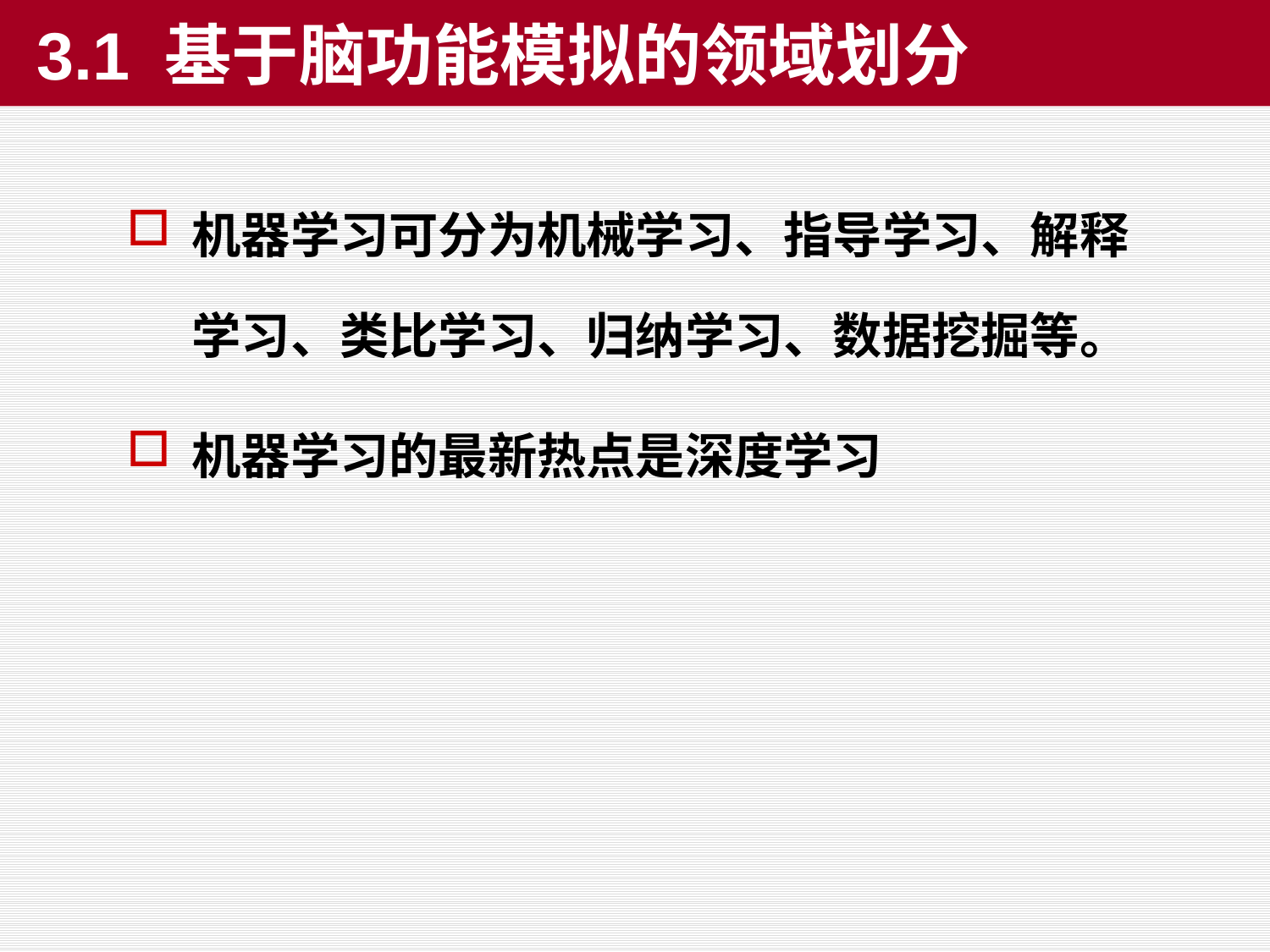

3.1 基于脑功能模拟的领域划分
机器学习可分为机械学习、指导学习、解释学习、类比学习、归纳学习、数据挖掘等。
机器学习的最新热点是深度学习